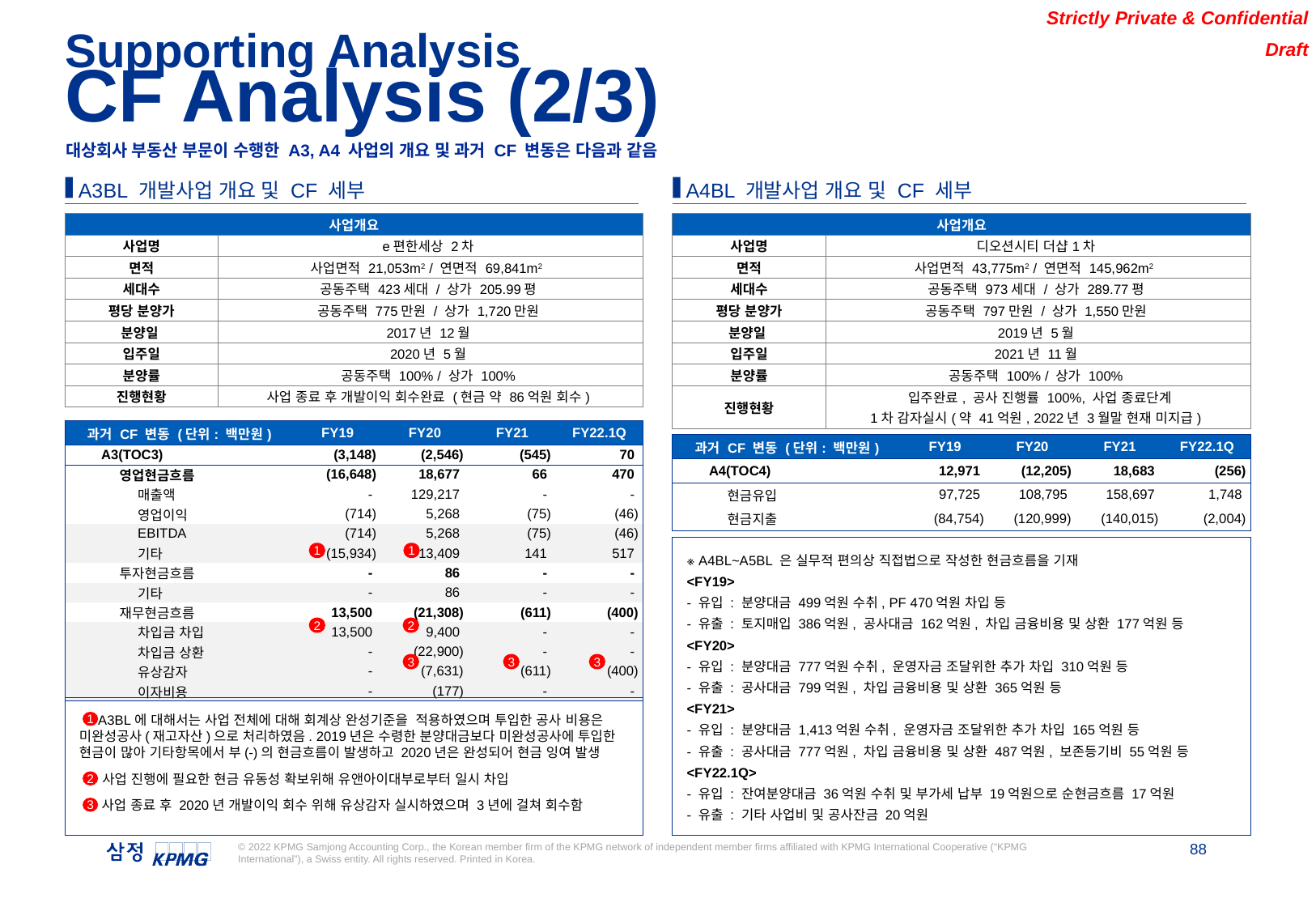

Supporting Analysis
CF Analysis (2/3)
대상회사 부동산 부문이 수행한 A3, A4 사업의 개요 및 과거 CF 변동은 다음과 같음

A3BL 개발사업 개요 및 CF 세부
A4BL 개발사업 개요 및 CF 세부

| 사업개요 |  |
| --- | --- |
| 사업명 | e편한세상 2차 |
| 면적 | 사업면적 21,053m2 / 연면적 69,841m2 |
| 세대수 | 공동주택 423세대 / 상가 205.99평 |
| 평당 분양가 | 공동주택 775만원 / 상가 1,720만원 |
| 분양일 | 2017년 12월 |
| 입주일 | 2020년 5월 |
| 분양률 | 공동주택 100% / 상가 100% |
| 진행현황 | 사업 종료 후 개발이익 회수완료 (현금 약 86억원 회수) |
| 사업개요 |  |
| --- | --- |
| 사업명 | 디오션시티 더샵1차 |
| 면적 | 사업면적 43,775m2 / 연면적 145,962m2 |
| 세대수 | 공동주택 973세대 / 상가 289.77평 |
| 평당 분양가 | 공동주택 797만원 / 상가 1,550만원 |
| 분양일 | 2019년 5월 |
| 입주일 | 2021년 11월 |
| 분양률 | 공동주택 100% / 상가 100% |
| 진행현황 | 입주완료, 공사 진행률 100%, 사업 종료단계 1차 감자실시(약 41억원, 2022년 3월말 현재 미지급) |
| 과거 CF 변동 (단위: 백만원) |  | FY19 | FY20 | FY21 | FY22.1Q |
| --- | --- | --- | --- | --- | --- |
| A3(TOC3) |  | (3,148) | (2,546) | (545) | 70 |
| 영업현금흐름 |  | (16,648) | 18,677 | 66 | 470 |
| 매출액 |  | - | 129,217 | - | - |
| 영업이익 |  | (714) | 5,268 | (75) | (46) |
| EBITDA |  | (714) | 5,268 | (75) | (46) |
| 기타 |  | (15,934) | 13,409 | 141 | 517 |
| 투자현금흐름 |  | - | 86 | - | - |
| 기타 |  | - | 86 | - | - |
| 재무현금흐름 |  | 13,500 | (21,308) | (611) | (400) |
| 차입금 차입 |  | 13,500 | 9,400 | - | - |
| 차입금 상환 |  | - | (22,900) | - | - |
| 유상감자 |  | - | (7,631) | (611) | (400) |
| 이자비용 |  | - | (177) | - | - |
| 과거 CF 변동 (단위: 백만원) |  | FY19 | FY20 | FY21 | FY22.1Q |
| --- | --- | --- | --- | --- | --- |
| A4(TOC4) |  | 12,971 | (12,205) | 18,683 | (256) |
| 현금유입 |  | 97,725 | 108,795 | 158,697 | 1,748 |
| 현금지출 |  | (84,754) | (120,999) | (140,015) | (2,004) |
※ A4BL~A5BL 은 실무적 편의상 직접법으로 작성한 현금흐름을 기재
<FY19>
- 유입 : 분양대금 499억원 수취, PF 470억원 차입 등
- 유출 : 토지매입 386억원, 공사대금 162억원, 차입 금융비용 및 상환 177억원 등
<FY20>
- 유입 : 분양대금 777억원 수취, 운영자금 조달위한 추가 차입 310억원 등
- 유출 : 공사대금 799억원, 차입 금융비용 및 상환 365억원 등
<FY21>
- 유입 : 분양대금 1,413억원 수취, 운영자금 조달위한 추가 차입 165억원 등
- 유출 : 공사대금 777억원, 차입 금융비용 및 상환 487억원, 보존등기비 55억원 등
<FY22.1Q>
- 유입 : 잔여분양대금 36억원 수취 및 부가세 납부 19억원으로 순현금흐름 17억원
- 유출 : 기타 사업비 및 공사잔금 20억원
1
1
2
2
3
3
3
  -  A3BL에 대해서는 사업 전체에 대해 회계상 완성기준을  적용하였으며 투입한 공사 비용은 미완성공사(재고자산)으로 처리하였음. 2019년은 수령한 분양대금보다 미완성공사에 투입한 현금이 많아 기타항목에서 부(-)의 현금흐름이 발생하고 2020년은 완성되어 현금 잉여 발생
  -  사업 진행에 필요한 현금 유동성 확보위해 유앤아이대부로부터 일시 차입
     사업 종료 후 2020년 개발이익 회수 위해 유상감자 실시하였으며 3년에 걸쳐 회수함
1
2
3